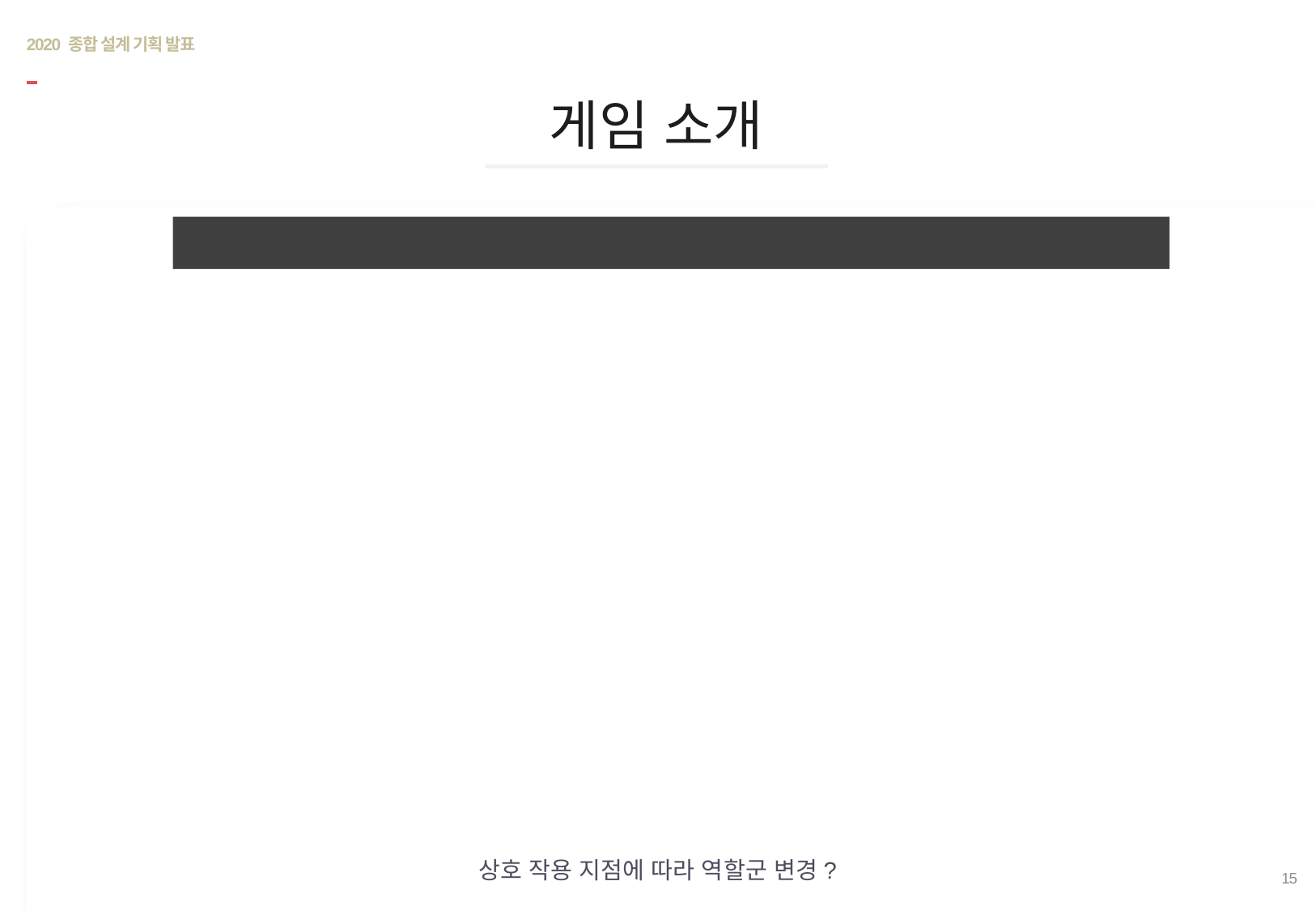

# 2020 종합 설계 기획 발표
게임 소개

역할군 변경
상호 작용 지점에 따라 역할군 변경?
15